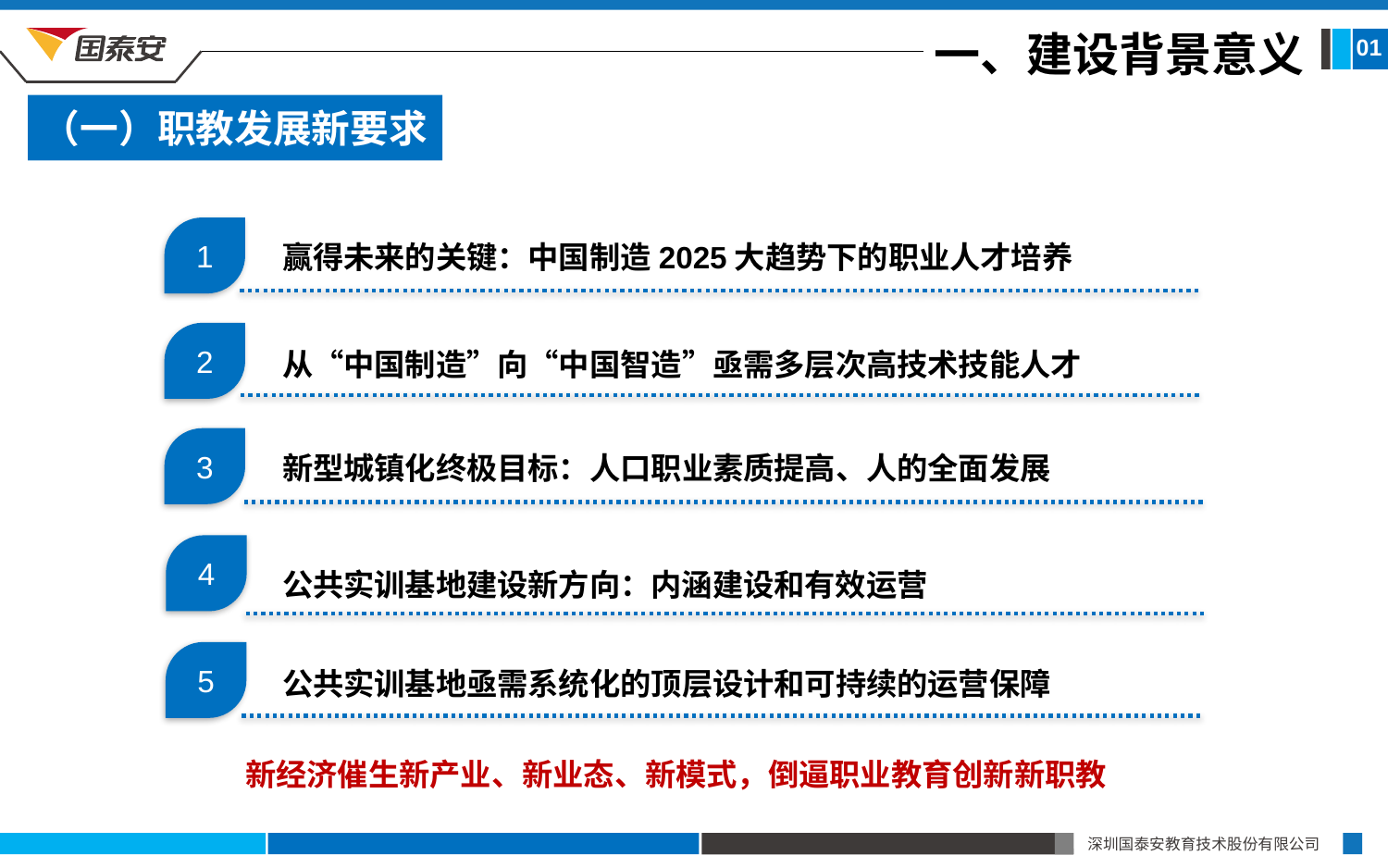

01
一、建设背景意义
（一）职教发展新要求
1
赢得未来的关键：中国制造2025大趋势下的职业人才培养
2
从“中国制造”向“中国智造”亟需多层次高技术技能人才
3
新型城镇化终极目标：人口职业素质提高、人的全面发展
4
公共实训基地建设新方向：内涵建设和有效运营
5
公共实训基地亟需系统化的顶层设计和可持续的运营保障
新经济催生新产业、新业态、新模式，倒逼职业教育创新新职教